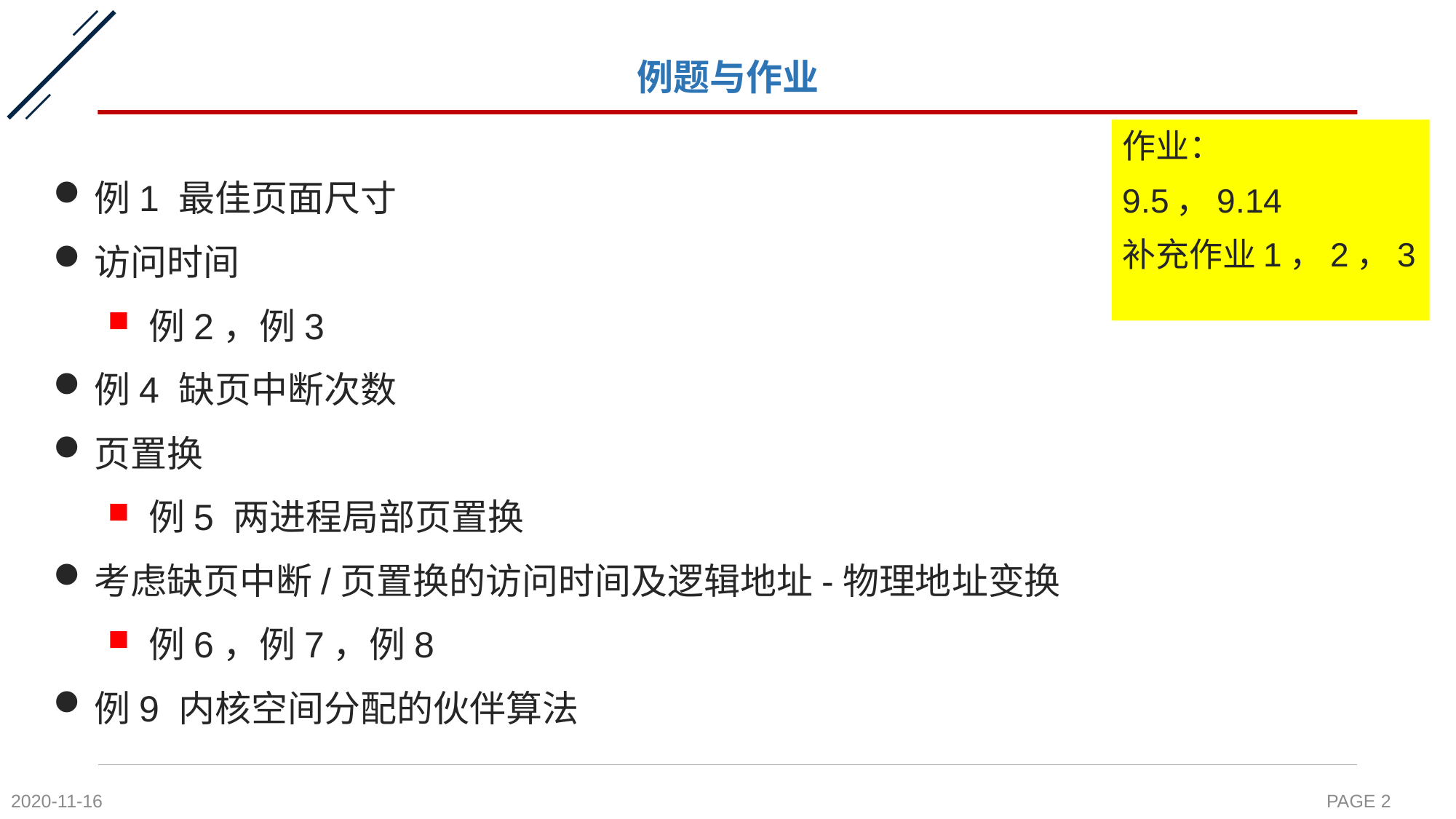

# 例题与作业
例1 最佳页面尺寸
访问时间
例2，例3
例4 缺页中断次数
页置换
例5 两进程局部页置换
考虑缺页中断/页置换的访问时间及逻辑地址-物理地址变换
例6，例7，例8
例9 内核空间分配的伙伴算法
作业：
9.5，9.14
补充作业1，2，3
2020-11-16
PAGE 2